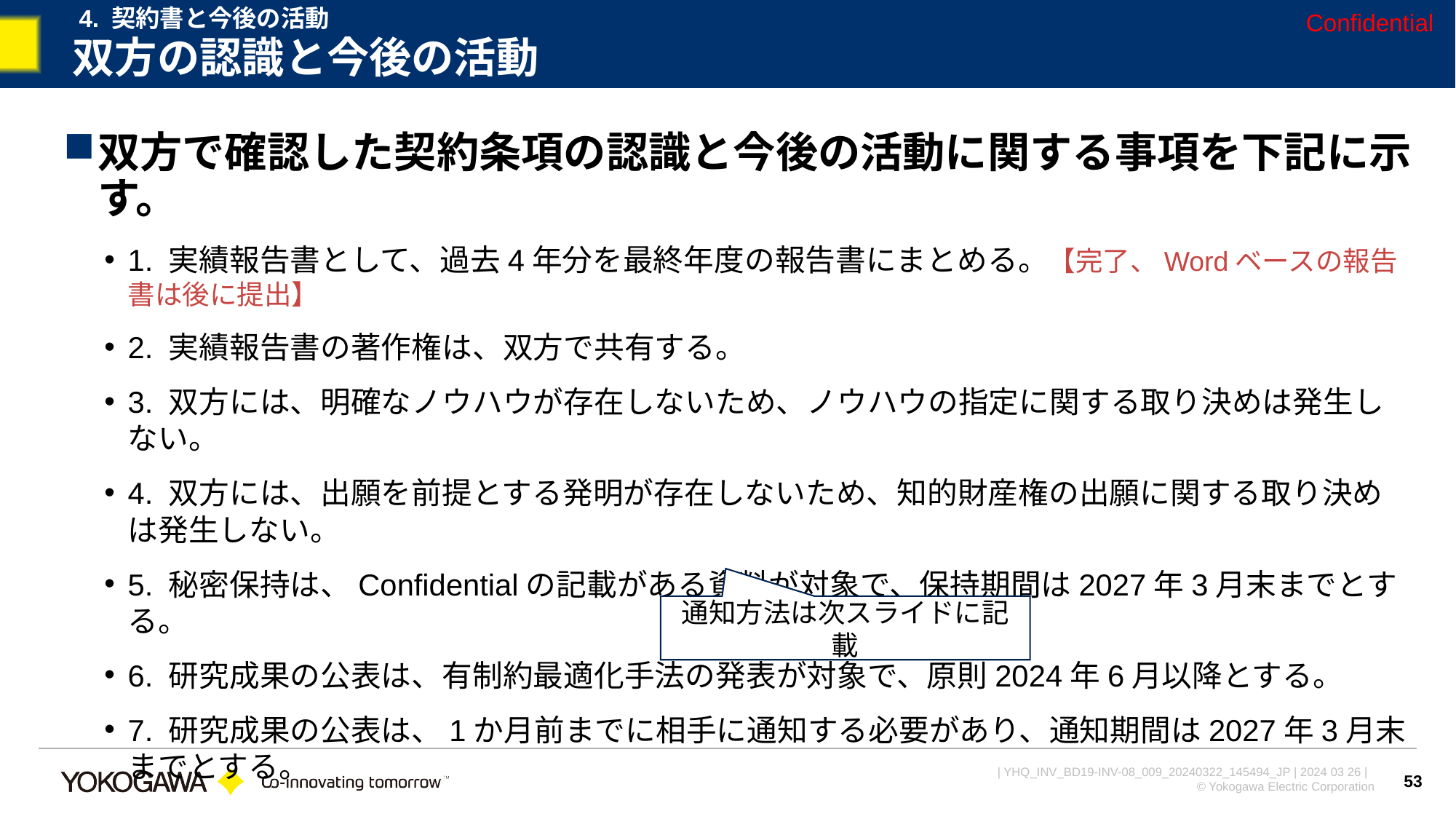

4. 契約書と今後の活動
Confidential
# 双方の認識と今後の活動
双方で確認した契約条項の認識と今後の活動に関する事項を下記に示す。
1. 実績報告書として、過去4年分を最終年度の報告書にまとめる。【完了、Wordベースの報告書は後に提出】
2. 実績報告書の著作権は、双方で共有する。
3. 双方には、明確なノウハウが存在しないため、ノウハウの指定に関する取り決めは発生しない。
4. 双方には、出願を前提とする発明が存在しないため、知的財産権の出願に関する取り決めは発生しない。
5. 秘密保持は、Confidentialの記載がある資料が対象で、保持期間は2027年3月末までとする。
6. 研究成果の公表は、有制約最適化手法の発表が対象で、原則2024年6月以降とする。
7. 研究成果の公表は、1か月前までに相手に通知する必要があり、通知期間は2027年3月末までとする。
通知方法は次スライドに記載
53